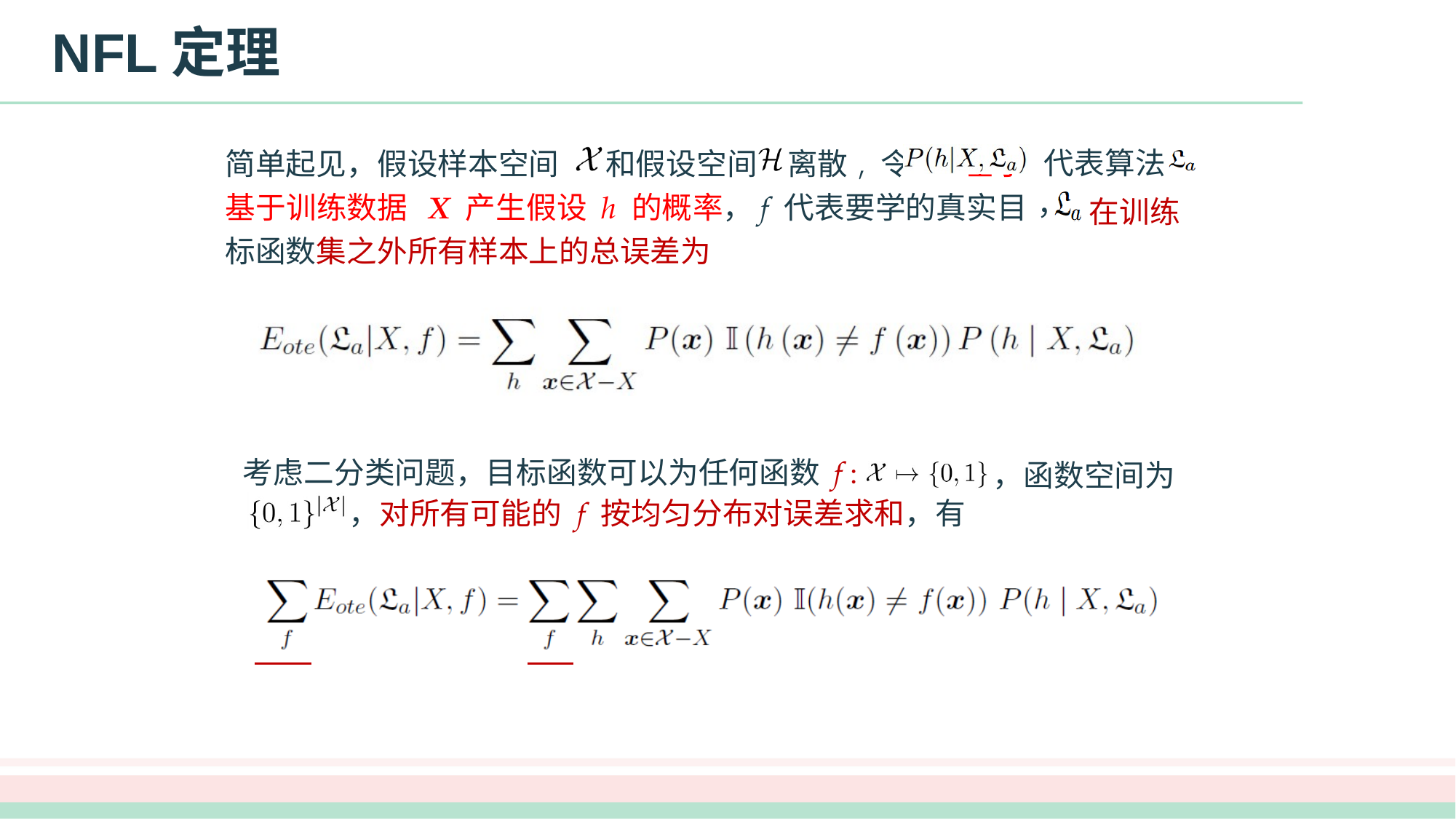

# NFL定理
代表算法
在训练
简单起见，假设样本空间	和假设空间	离散,令        基于基于训练数据  X 产生假设 h 的概率，f 代表要学的真实目标函数集之外所有样本上的总误差为

，

，
考虑二分类问题，目标函数可以为任何函数 f :
  ，函数空间为

，对所有可能的 f 按均匀分布对误差求和，有